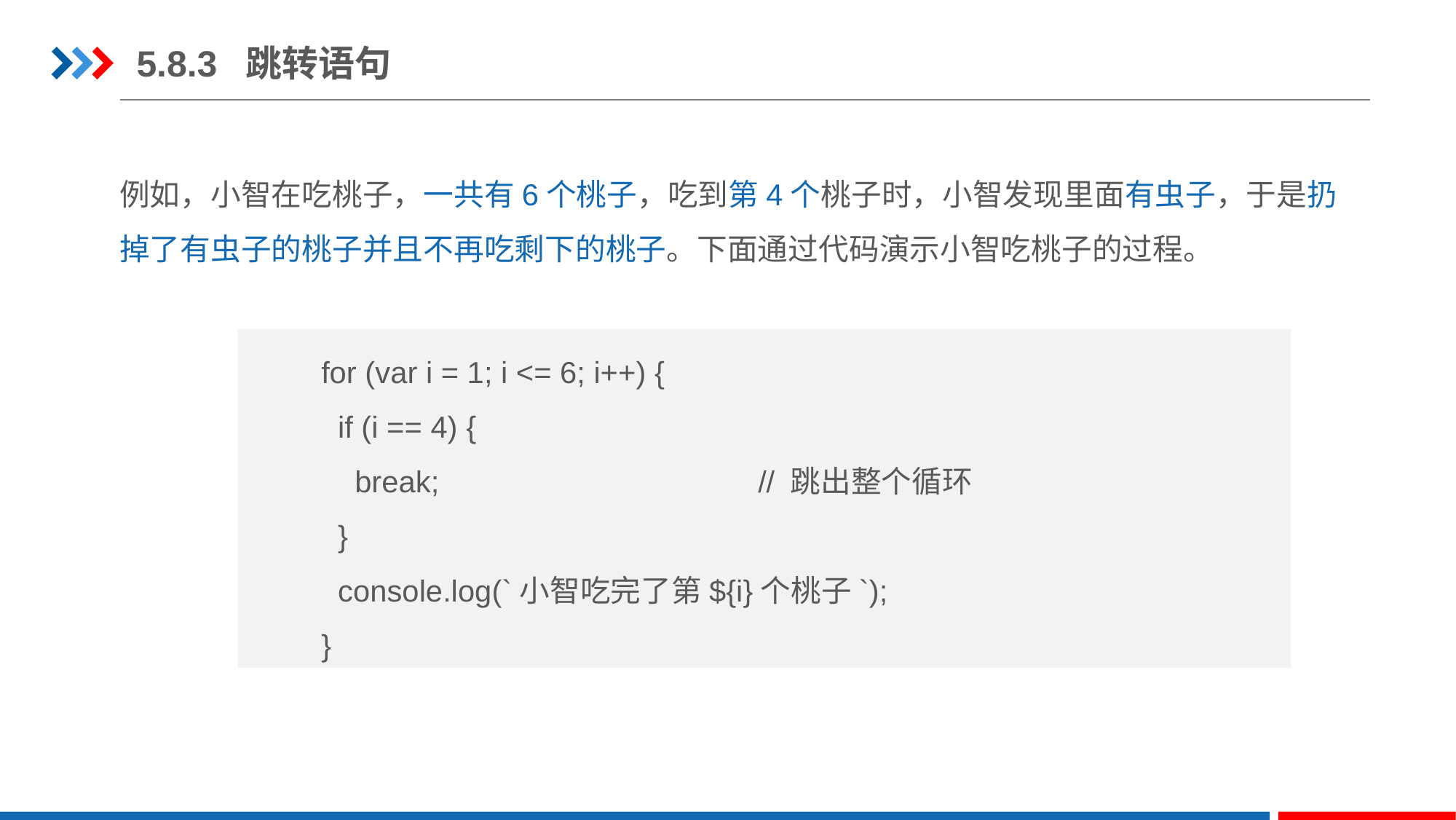

5.8.3	跳转语句
例如，小智在吃桃子，一共有6个桃子，吃到第4个桃子时，小智发现里面有虫子，于是扔掉了有虫子的桃子并且不再吃剩下的桃子。下面通过代码演示小智吃桃子的过程。
for (var i = 1; i <= 6; i++) {
  if (i == 4) {
    break;                         		// 跳出整个循环
  }
  console.log(`小智吃完了第${i}个桃子`);
}